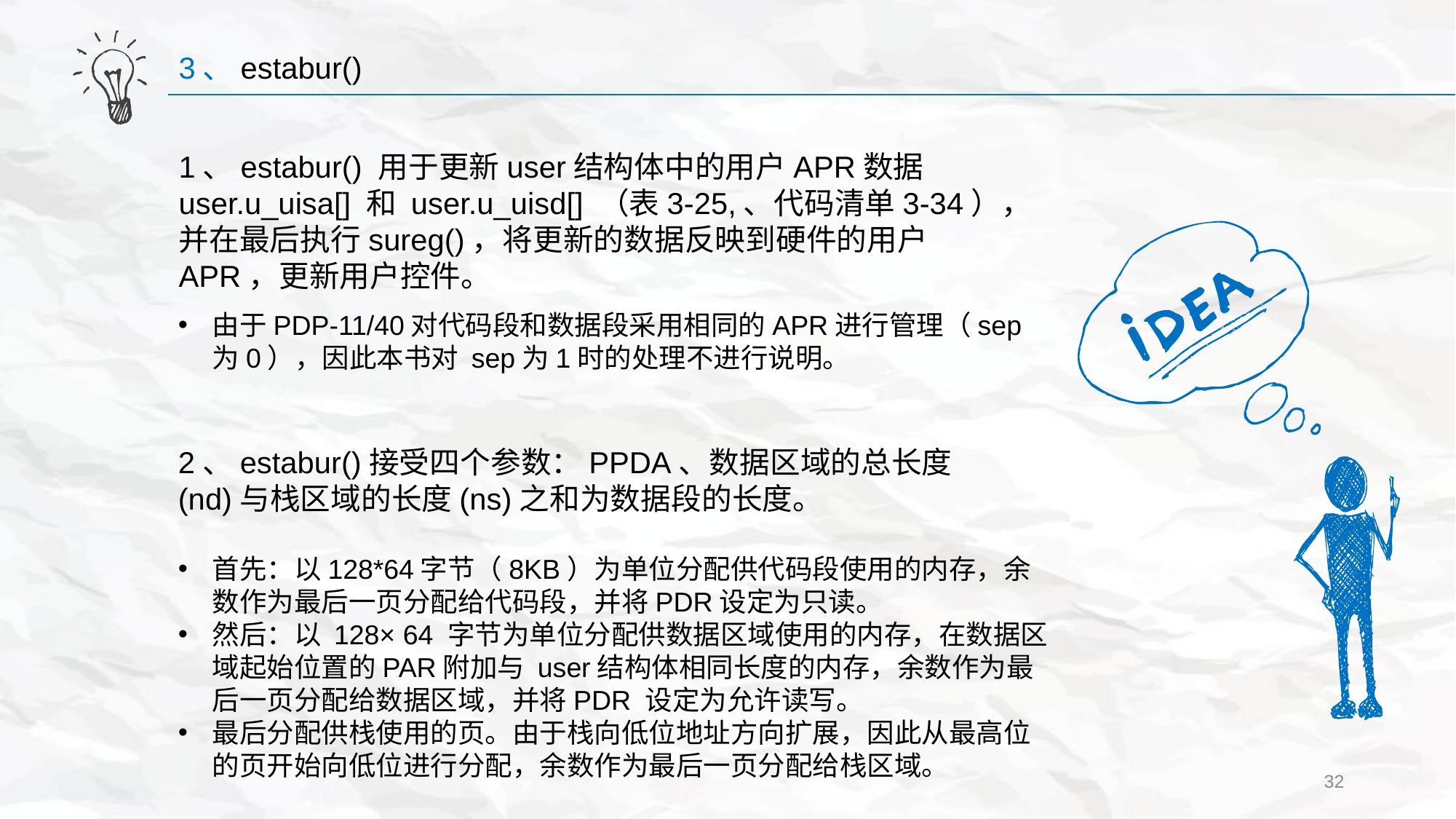

3、estabur()
1、estabur() 用于更新user结构体中的用户APR数据user.u_uisa[] 和 user.u_uisd[] （表3-25,、代码清单3-34），并在最后执行sureg()，将更新的数据反映到硬件的用户APR，更新用户控件。
由于PDP-11/40对代码段和数据段采用相同的APR进行管理（sep为0），因此本书对 sep为1时的处理不进行说明。

2、estabur()接受四个参数：PPDA、数据区域的总长度(nd)与栈区域的长度(ns)之和为数据段的长度。
首先：以128*64字节（8KB）为单位分配供代码段使用的内存，余数作为最后一页分配给代码段，并将PDR设定为只读。
然后：以 128× 64 字节为单位分配供数据区域使用的内存，在数据区域起始位置的PAR附加与 user结构体相同长度的内存，余数作为最后一页分配给数据区域，并将PDR 设定为允许读写。
最后分配供栈使用的页。由于栈向低位地址方向扩展，因此从最高位的页开始向低位进行分配，余数作为最后一页分配给栈区域。

32